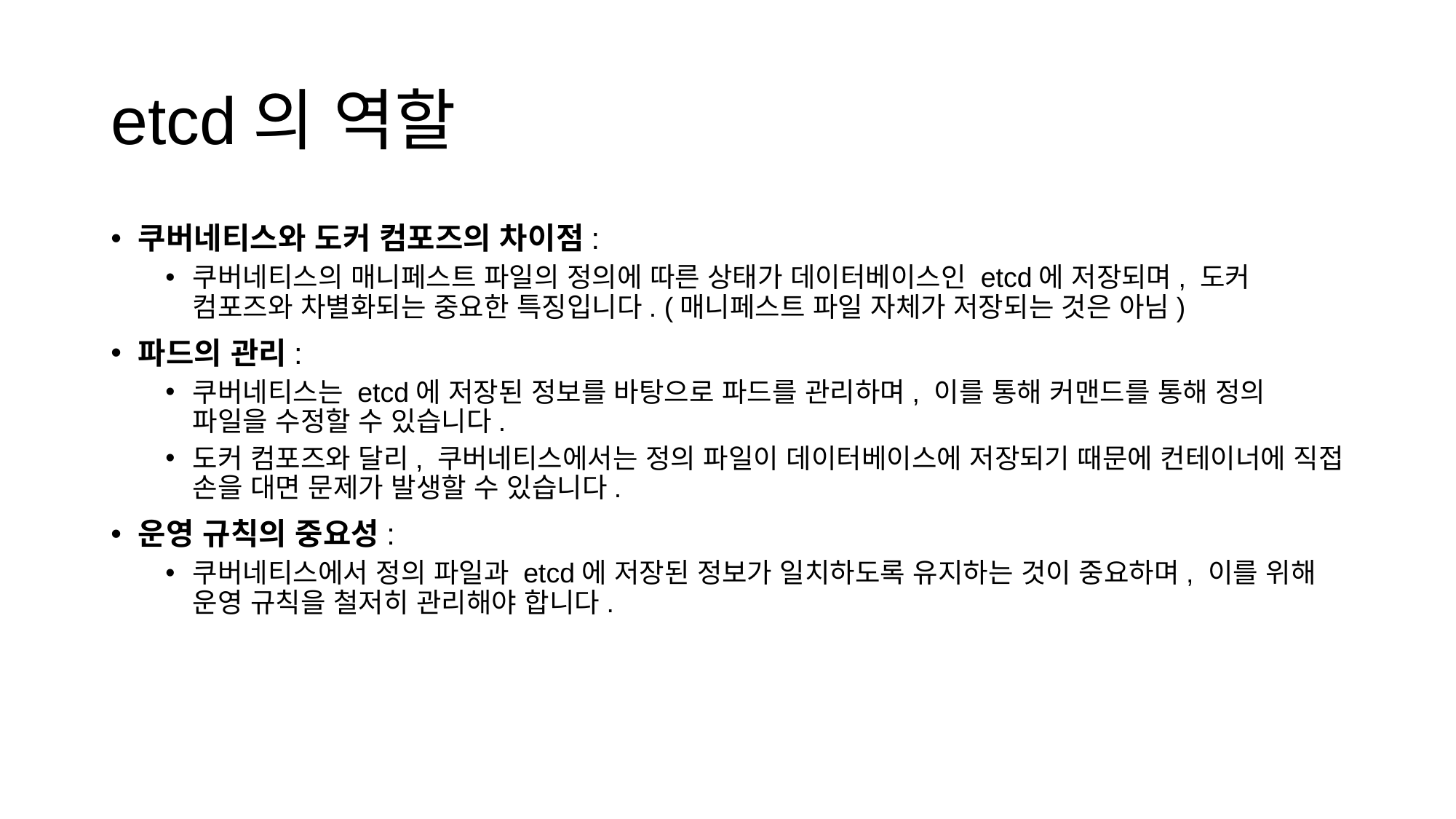

# etcd의 역할
쿠버네티스와 도커 컴포즈의 차이점:
쿠버네티스의 매니페스트 파일의 정의에 따른 상태가 데이터베이스인 etcd에 저장되며, 도커 컴포즈와 차별화되는 중요한 특징입니다. (매니페스트 파일 자체가 저장되는 것은 아님)
파드의 관리:
쿠버네티스는 etcd에 저장된 정보를 바탕으로 파드를 관리하며, 이를 통해 커맨드를 통해 정의 파일을 수정할 수 있습니다.
도커 컴포즈와 달리, 쿠버네티스에서는 정의 파일이 데이터베이스에 저장되기 때문에 컨테이너에 직접 손을 대면 문제가 발생할 수 있습니다.
운영 규칙의 중요성:
쿠버네티스에서 정의 파일과 etcd에 저장된 정보가 일치하도록 유지하는 것이 중요하며, 이를 위해 운영 규칙을 철저히 관리해야 합니다.